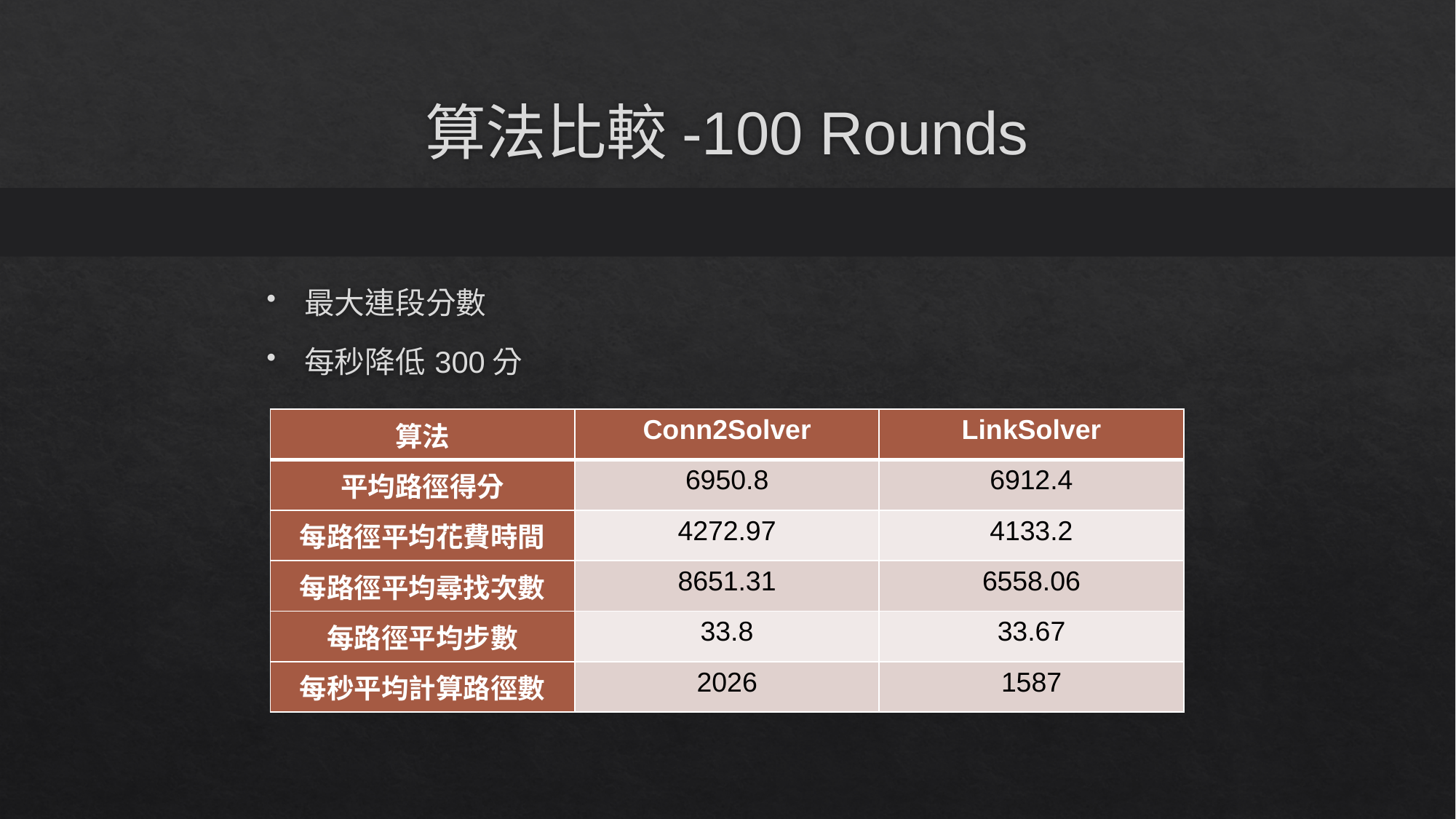

# 算法比較-100 Rounds
最大連段分數
每秒降低300分
| 算法 | Conn2Solver | LinkSolver |
| --- | --- | --- |
| 平均路徑得分 | 6950.8 | 6912.4 |
| 每路徑平均花費時間 | 4272.97 | 4133.2 |
| 每路徑平均尋找次數 | 8651.31 | 6558.06 |
| 每路徑平均步數 | 33.8 | 33.67 |
| 每秒平均計算路徑數 | 2026 | 1587 |